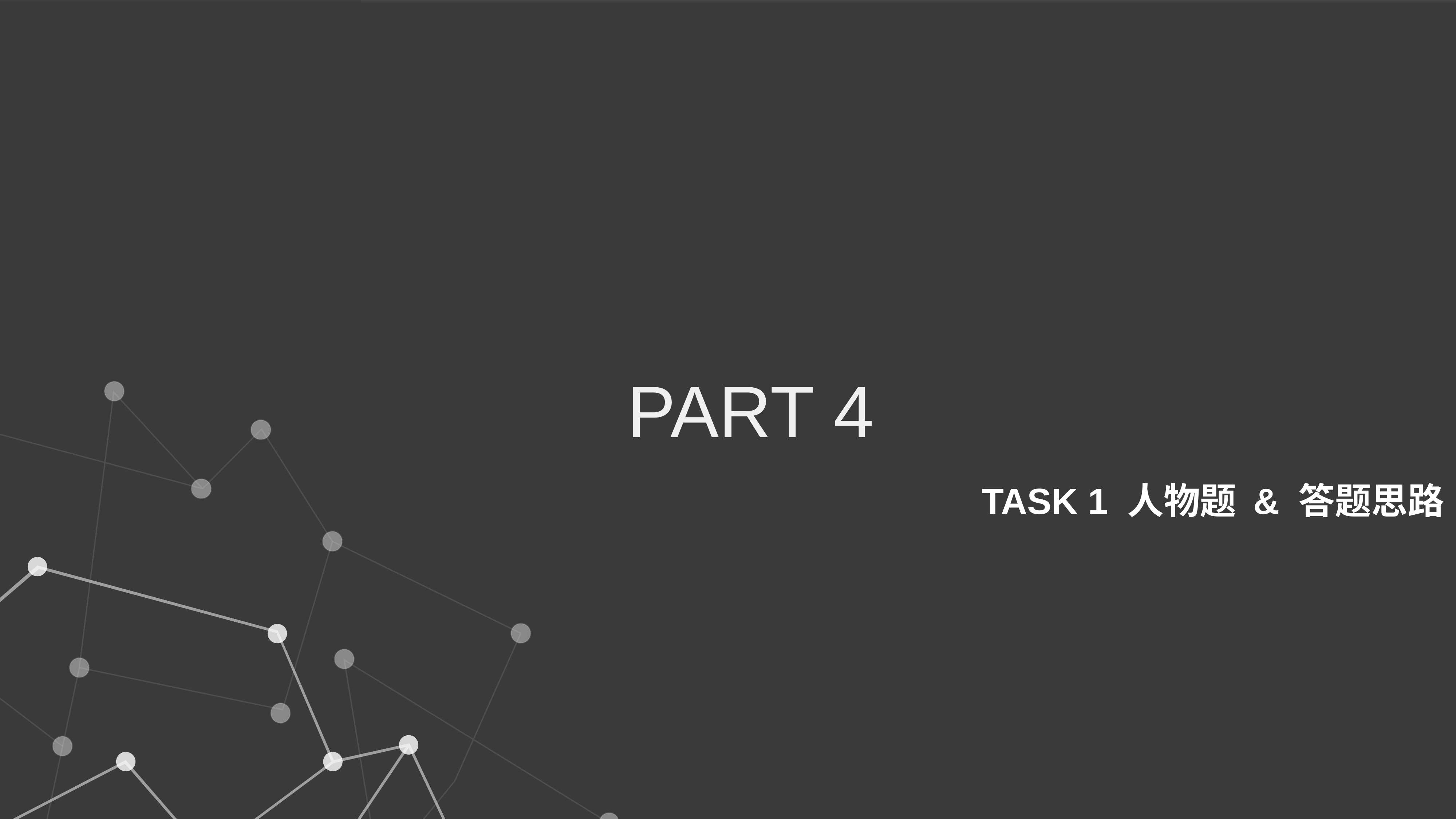

PART 4
TASK 1 人物题 & 答题思路